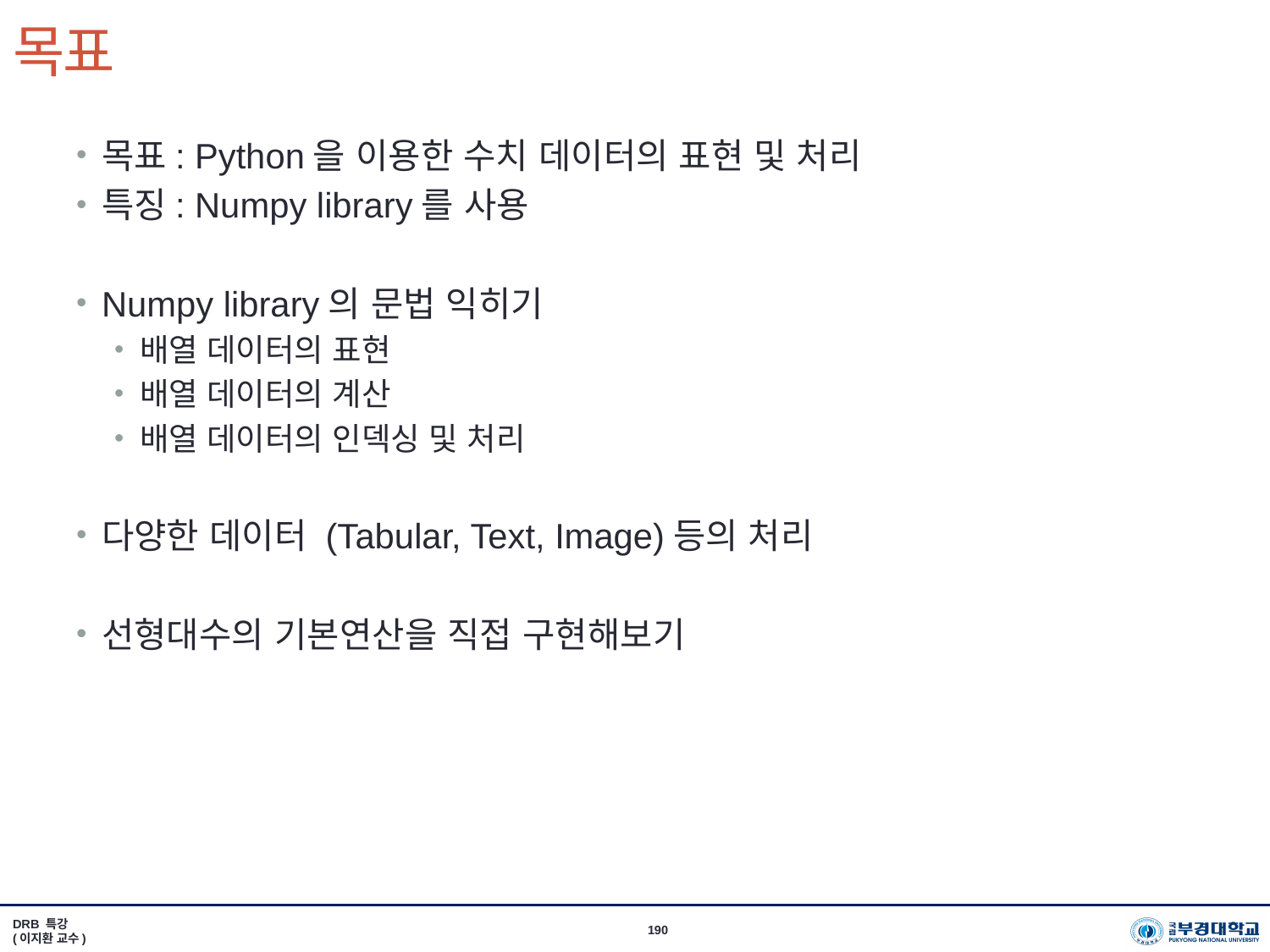

# 목표
목표: Python을 이용한 수치 데이터의 표현 및 처리
특징: Numpy library를 사용

Numpy library의 문법 익히기
배열 데이터의 표현
배열 데이터의 계산
배열 데이터의 인덱싱 및 처리

다양한 데이터 (Tabular, Text, Image)등의 처리

선형대수의 기본연산을 직접 구현해보기

DRB 특강
(이지환 교수)